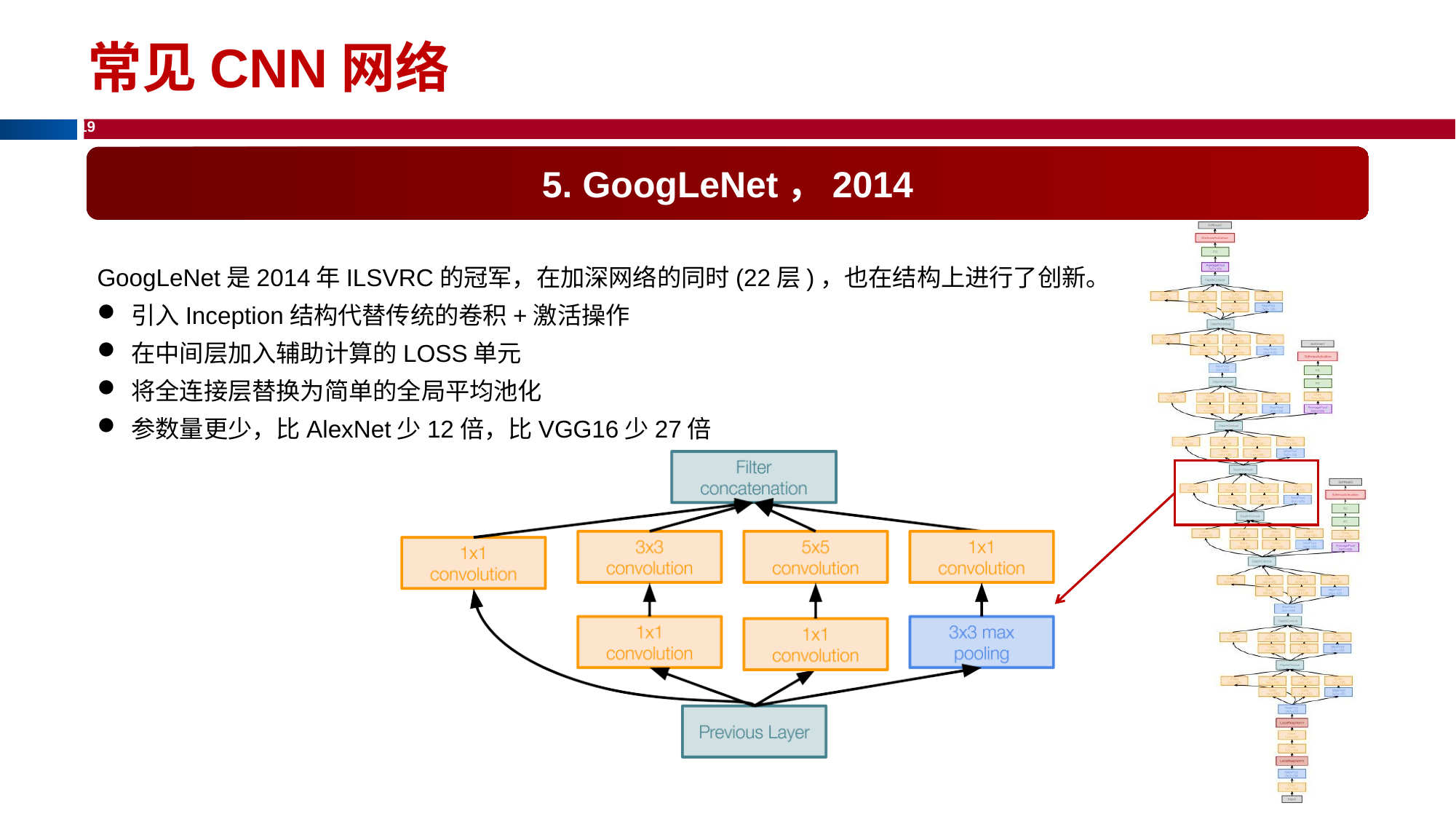

# 常见CNN网络
5. GoogLeNet，2014

GoogLeNet是2014年ILSVRC的冠军，在加深网络的同时(22层)，也在结构上进行了创新。
引入Inception结构代替传统的卷积+激活操作
在中间层加入辅助计算的LOSS单元
将全连接层替换为简单的全局平均池化
参数量更少，比AlexNet少12倍，比VGG16少27倍